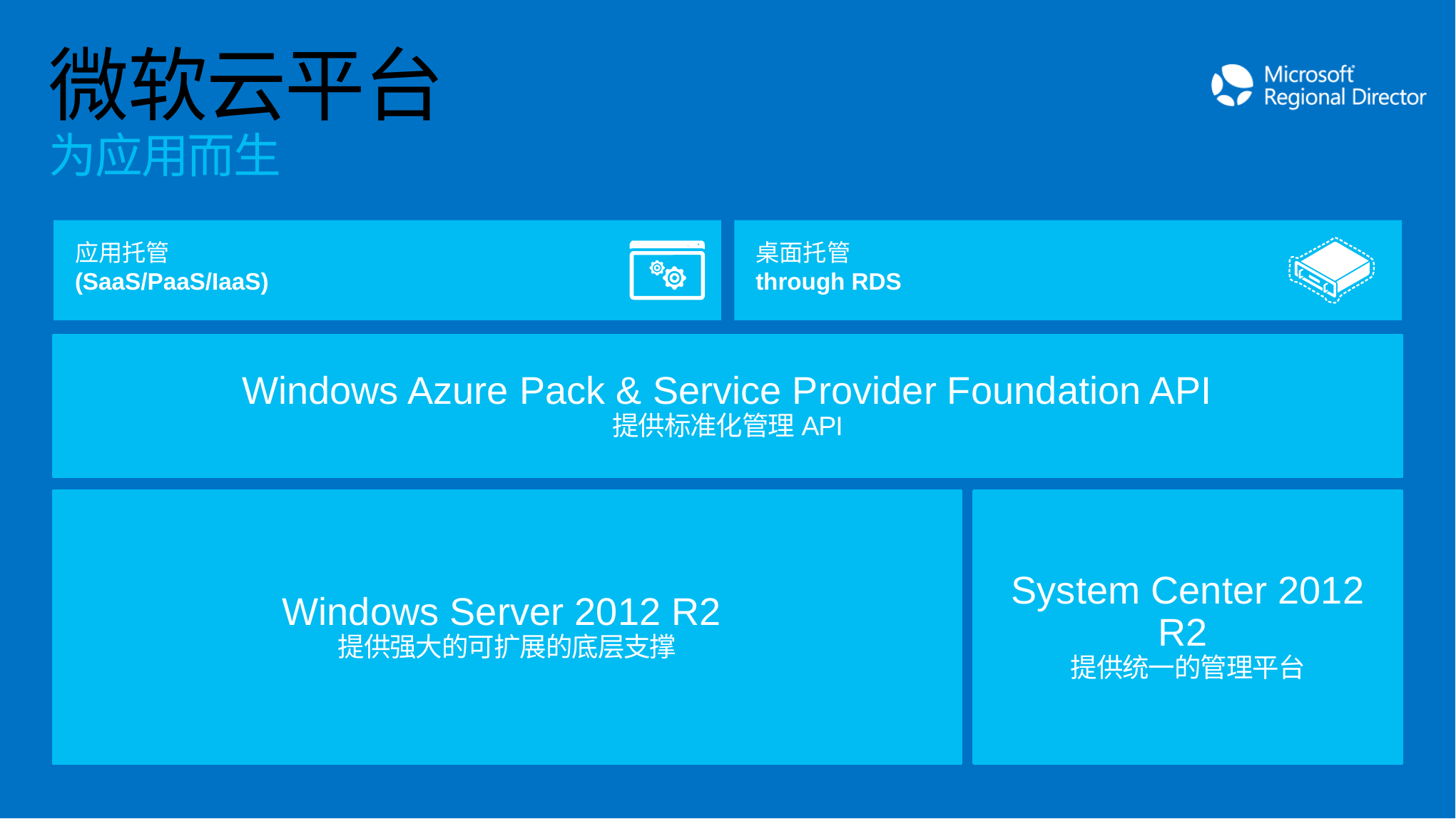

# 微软云平台 为应用而生
应用托管
(SaaS/PaaS/IaaS)
桌面托管
through RDS

| Foundation for Hosting Service Provider Offers |  |  |
| --- | --- | --- |
| ISV Control Panels | Custom Control Panels | Service Management Portal |
| Service Management API (REST OData) |  |  |
Windows Azure Pack & Service Provider Foundation API
提供标准化管理API
Windows Server 2012 R2
提供强大的可扩展的底层支撑
System Center 2012 R2
提供统一的管理平台
| Windows Server 2012 R2 |  |  |  |  |  |
| --- | --- | --- | --- | --- | --- |
| Web |  | Applications |  | Remote Desktop Services |  |
| Networking | Storage |  | Management |  | Active Directory |
| Virtualization with Hyper-V |  | Multi-Tenancy |  | Availability / Scalability / Security |  |
| System Center 2012 R2 |
| --- |
| Service Provider Foundation API |
| OS & Application Monitoring |
| Automation & Self-Service |
| Infrastructure Provisioning |
| Compute | Storage (File/Block) | Network |
| --- | --- | --- |